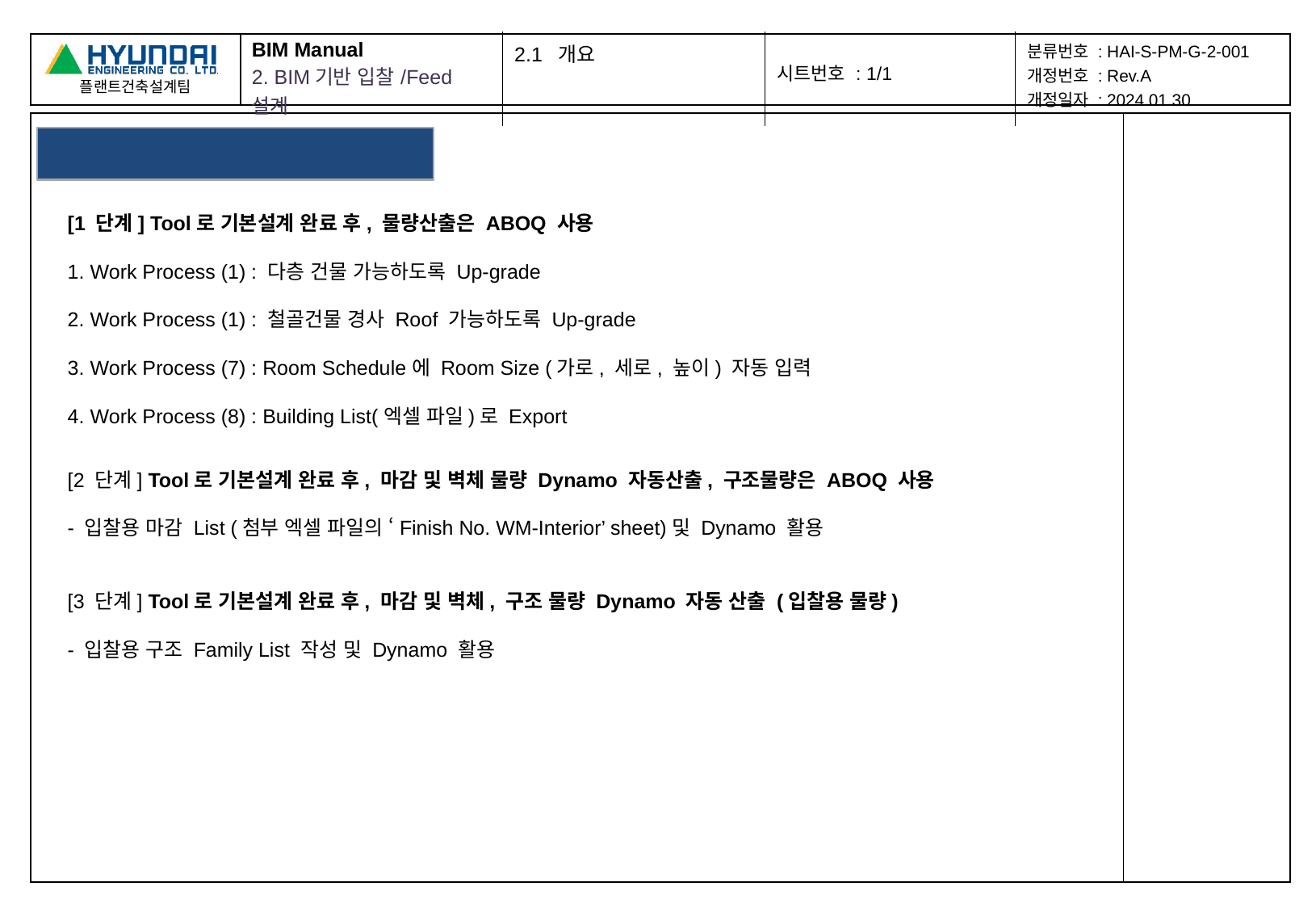

| BIM Manual 2. BIM기반 입찰/Feed 설계 | 2.1 개요 | 시트번호 : 1/1 | 분류번호 : HAI-S-PM-G-2-001 개정번호 : Rev.A 개정일자 : 2024.01.30 |
| --- | --- | --- | --- |
|  |  |
| --- | --- |
개발 Up-grade 사항
[1 단계] Tool로 기본설계 완료 후, 물량산출은 ABOQ 사용

1. Work Process (1) : 다층 건물 가능하도록 Up-grade

2. Work Process (1) : 철골건물 경사 Roof 가능하도록 Up-grade

3. Work Process (7) : Room Schedule에 Room Size (가로, 세로, 높이) 자동 입력

4. Work Process (8) : Building List(엑셀 파일)로 Export
[2 단계] Tool로 기본설계 완료 후, 마감 및 벽체 물량 Dynamo 자동산출, 구조물량은 ABOQ 사용

- 입찰용 마감 List (첨부 엑셀 파일의 ‘Finish No. WM-Interior’ sheet)및 Dynamo 활용
[3 단계] Tool로 기본설계 완료 후, 마감 및 벽체, 구조 물량 Dynamo 자동 산출 (입찰용 물량)

- 입찰용 구조 Family List 작성 및 Dynamo 활용